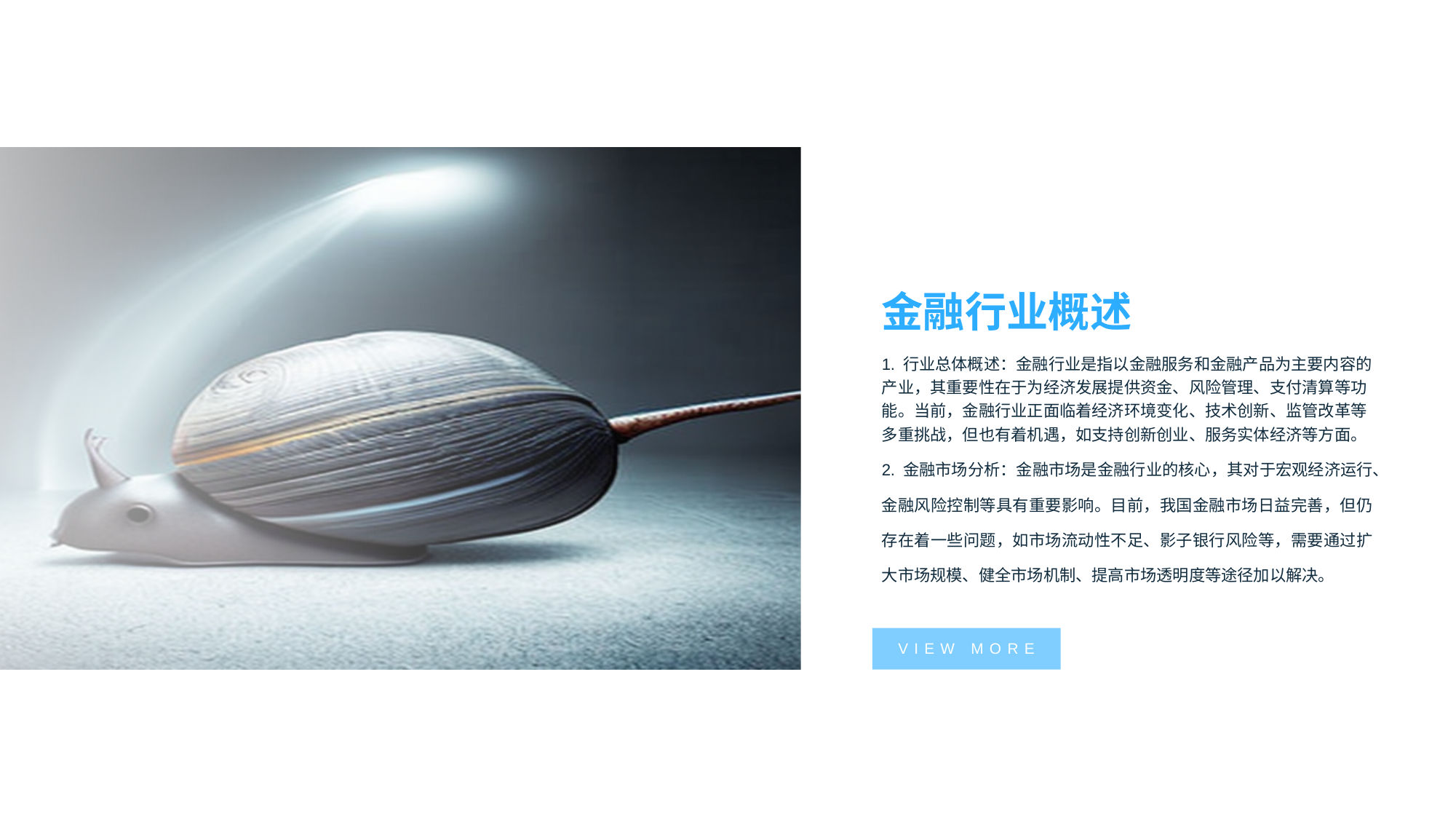

金融行业概述
1. 行业总体概述：金融行业是指以金融服务和金融产品为主要内容的产业，其重要性在于为经济发展提供资金、风险管理、支付清算等功能。当前，金融行业正面临着经济环境变化、技术创新、监管改革等多重挑战，但也有着机遇，如支持创新创业、服务实体经济等方面。
2. 金融市场分析：金融市场是金融行业的核心，其对于宏观经济运行、金融风险控制等具有重要影响。目前，我国金融市场日益完善，但仍存在着一些问题，如市场流动性不足、影子银行风险等，需要通过扩大市场规模、健全市场机制、提高市场透明度等途径加以解决。

VIEW MORE